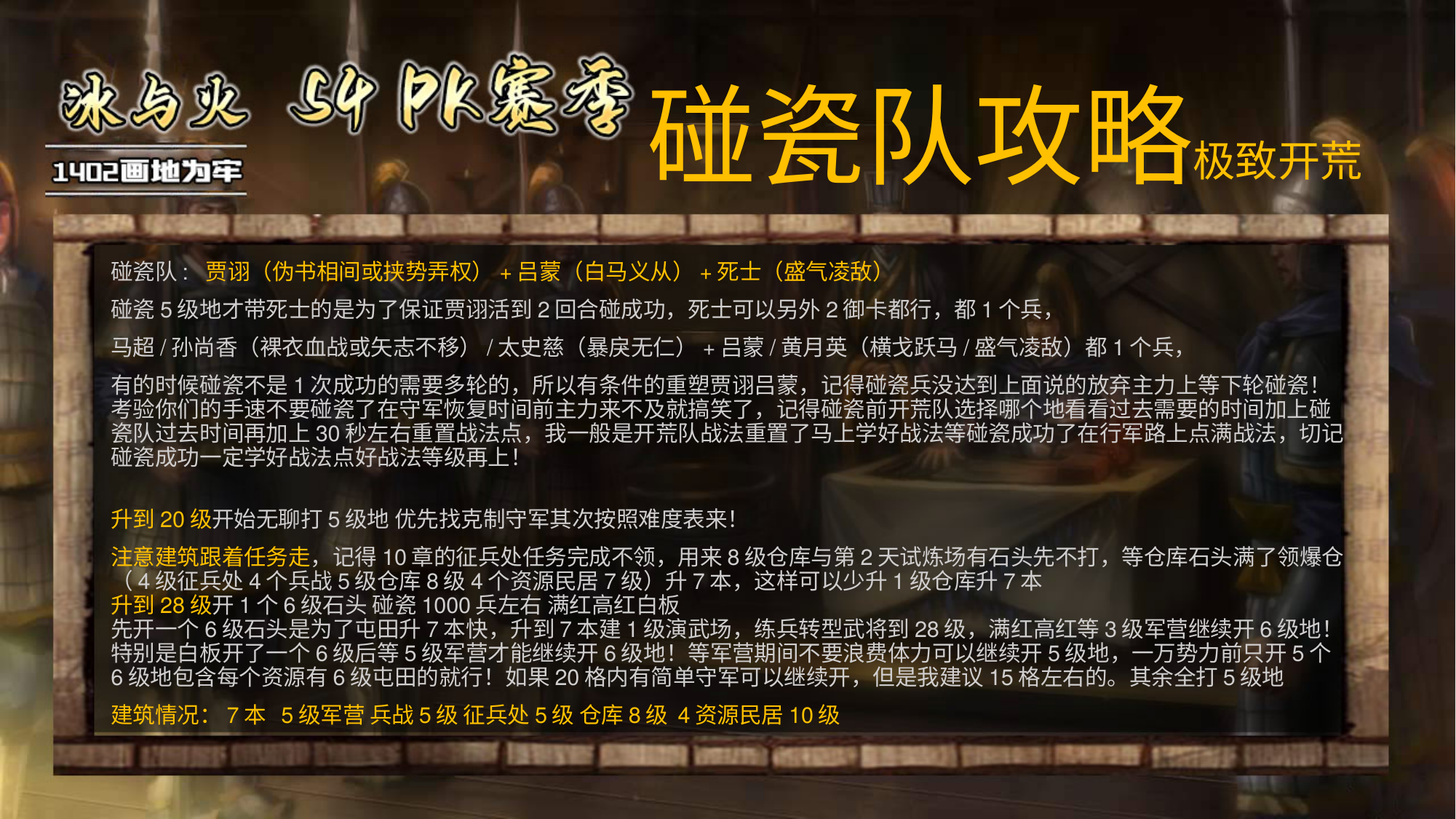

碰瓷队攻略极致开荒
碰瓷队:  贾诩（伪书相间或挟势弄权）+吕蒙（白马义从）+死士（盛气凌敌）
碰瓷5级地才带死士的是为了保证贾诩活到2回合碰成功，死士可以另外2御卡都行，都1个兵，
马超/孙尚香（裸衣血战或矢志不移）/太史慈（暴戾无仁）+吕蒙/黄月英（横戈跃马/盛气凌敌）都1个兵，
有的时候碰瓷不是1次成功的需要多轮的，所以有条件的重塑贾诩吕蒙，记得碰瓷兵没达到上面说的放弃主力上等下轮碰瓷！考验你们的手速不要碰瓷了在守军恢复时间前主力来不及就搞笑了，记得碰瓷前开荒队选择哪个地看看过去需要的时间加上碰瓷队过去时间再加上30秒左右重置战法点，我一般是开荒队战法重置了马上学好战法等碰瓷成功了在行军路上点满战法，切记碰瓷成功一定学好战法点好战法等级再上！
升到20级开始无聊打5级地 优先找克制守军其次按照难度表来！
注意建筑跟着任务走，记得10章的征兵处任务完成不领，用来8级仓库与第2天试炼场有石头先不打，等仓库石头满了领爆仓（4级征兵处4个兵战5级仓库8级4个资源民居7级）升7本，这样可以少升1级仓库升7本
升到28级开1个6级石头 碰瓷1000兵左右 满红高红白板
先开一个6级石头是为了屯田升7本快，升到7本建1级演武场，练兵转型武将到28级，满红高红等3级军营继续开6级地！特别是白板开了一个6级后等5级军营才能继续开6级地！等军营期间不要浪费体力可以继续开5级地，一万势力前只开5个6级地包含每个资源有6级屯田的就行！如果20格内有简单守军可以继续开，但是我建议15格左右的。其余全打5级地
建筑情况：7本  5级军营 兵战5级 征兵处5级 仓库8级 4资源民居10级